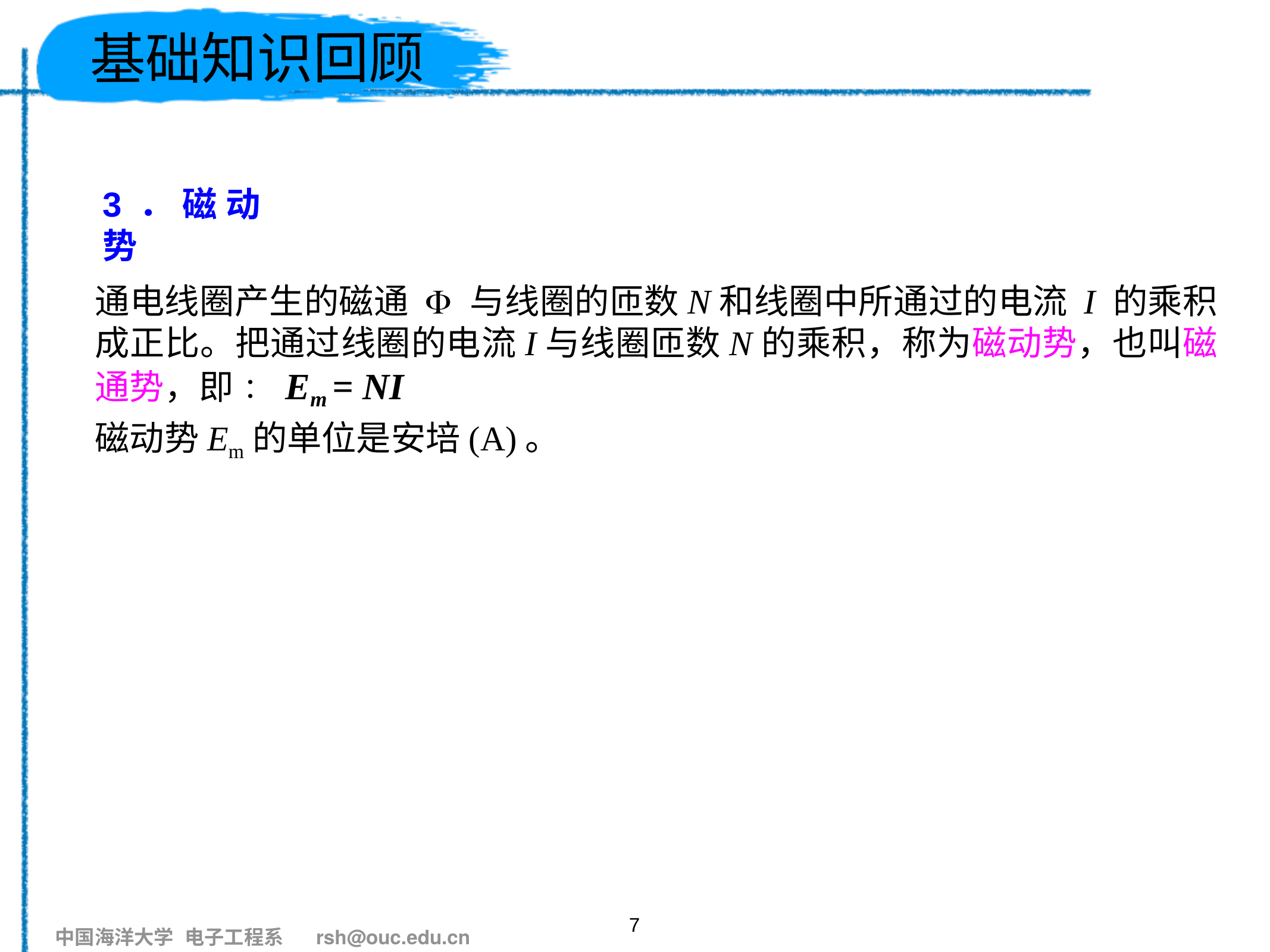

# 基础知识回顾
3．磁动势
通电线圈产生的磁通 Φ 与线圈的匝数N和线圈中所通过的电流 I 的乘积成正比。把通过线圈的电流I与线圈匝数N的乘积，称为磁动势，也叫磁通势，即 ：Em = NI
磁动势Em的单位是安培(A)。
7